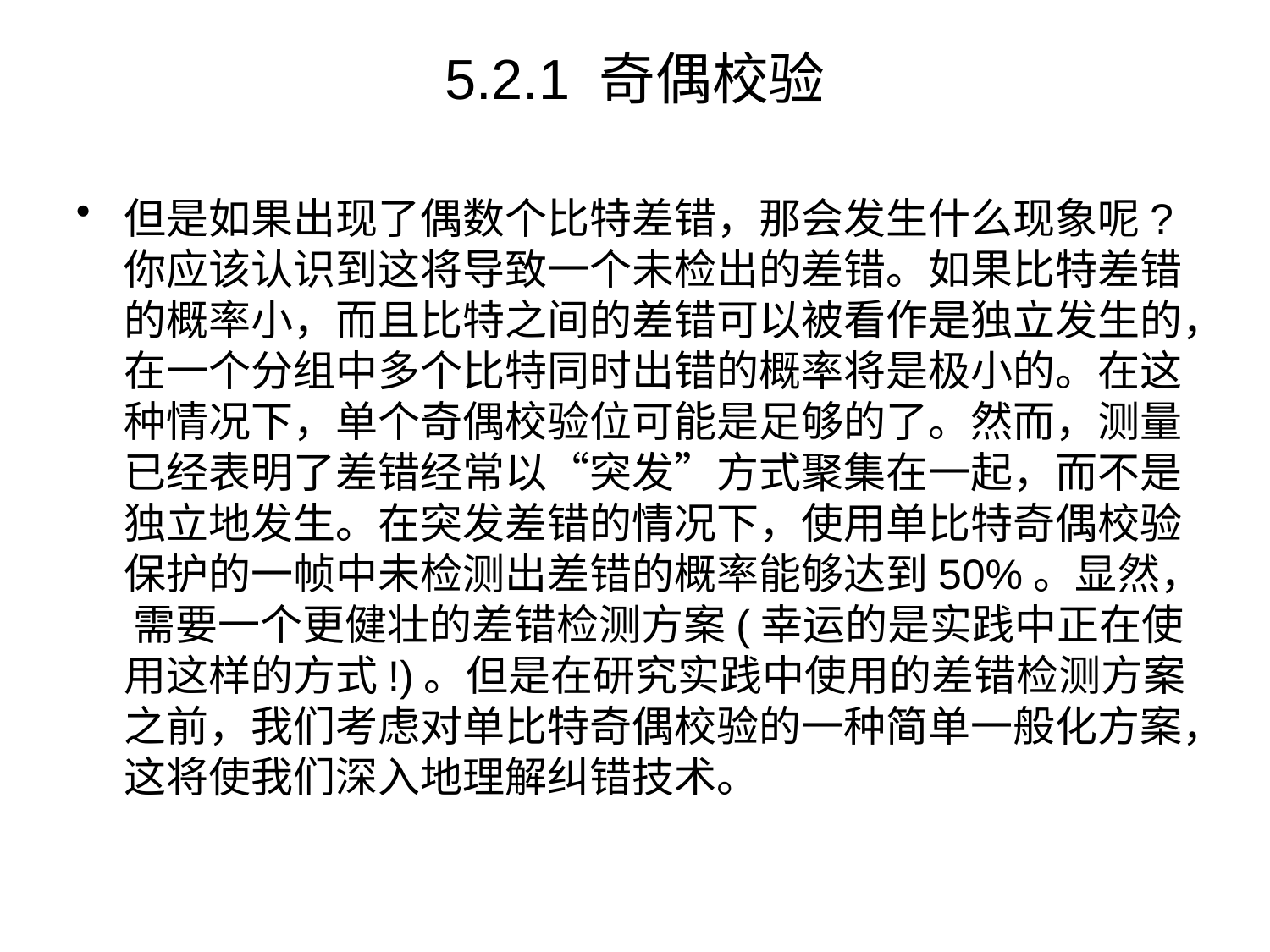

# 5.2.1 奇偶校验
但是如果出现了偶数个比特差错，那会发生什么现象呢?你应该认识到这将导致一个未检出的差错。如果比特差错的概率小，而且比特之间的差错可以被看作是独立发生的，在一个分组中多个比特同时出错的概率将是极小的。在这种情况下，单个奇偶校验位可能是足够的了。然而，测量已经表明了差错经常以“突发”方式聚集在一起，而不是独立地发生。在突发差错的情况下，使用单比特奇偶校验保护的一帧中未检测出差错的概率能够达到50%。显然， 需要一个更健壮的差错检测方案(幸运的是实践中正在使用这样的方式!)。但是在研究实践中使用的差错检测方案之前，我们考虑对单比特奇偶校验的一种简单一般化方案，这将使我们深入地理解纠错技术。